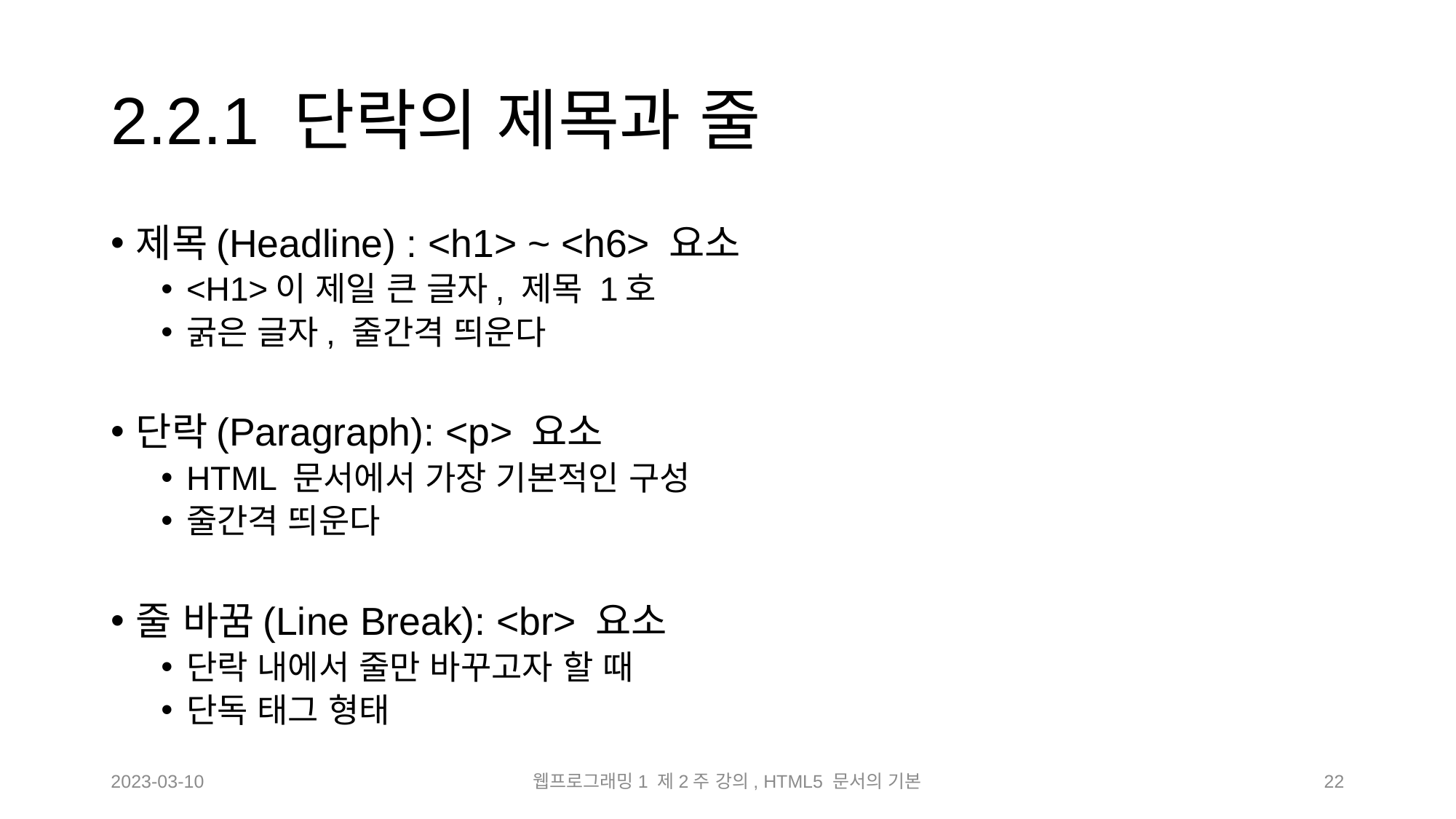

# 2.2.1 단락의 제목과 줄
제목(Headline) : <h1> ~ <h6> 요소
<H1>이 제일 큰 글자, 제목 1호
굵은 글자, 줄간격 띄운다

단락(Paragraph): <p> 요소
HTML 문서에서 가장 기본적인 구성
줄간격 띄운다

줄 바꿈(Line Break): <br> 요소
단락 내에서 줄만 바꾸고자 할 때
단독 태그 형태
2023-03-10
웹프로그래밍1 제2주 강의, HTML5 문서의 기본
22